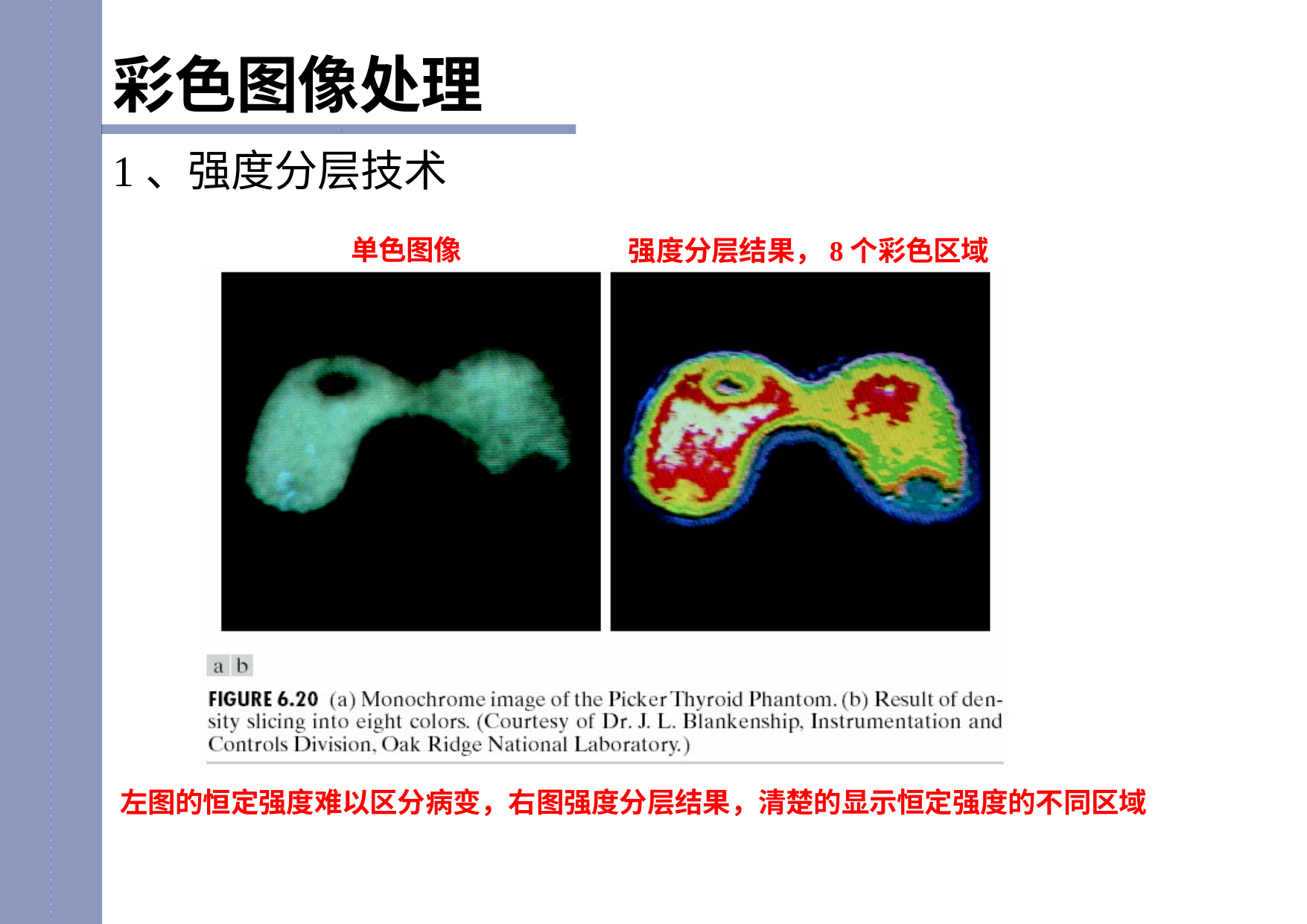

彩色图像处理
1、强度分层技术
单色图像
强度分层结果，8个彩色区域

左图的恒定强度难以区分病变，右图强度分层结果，清楚的显示恒定强度的不同区域